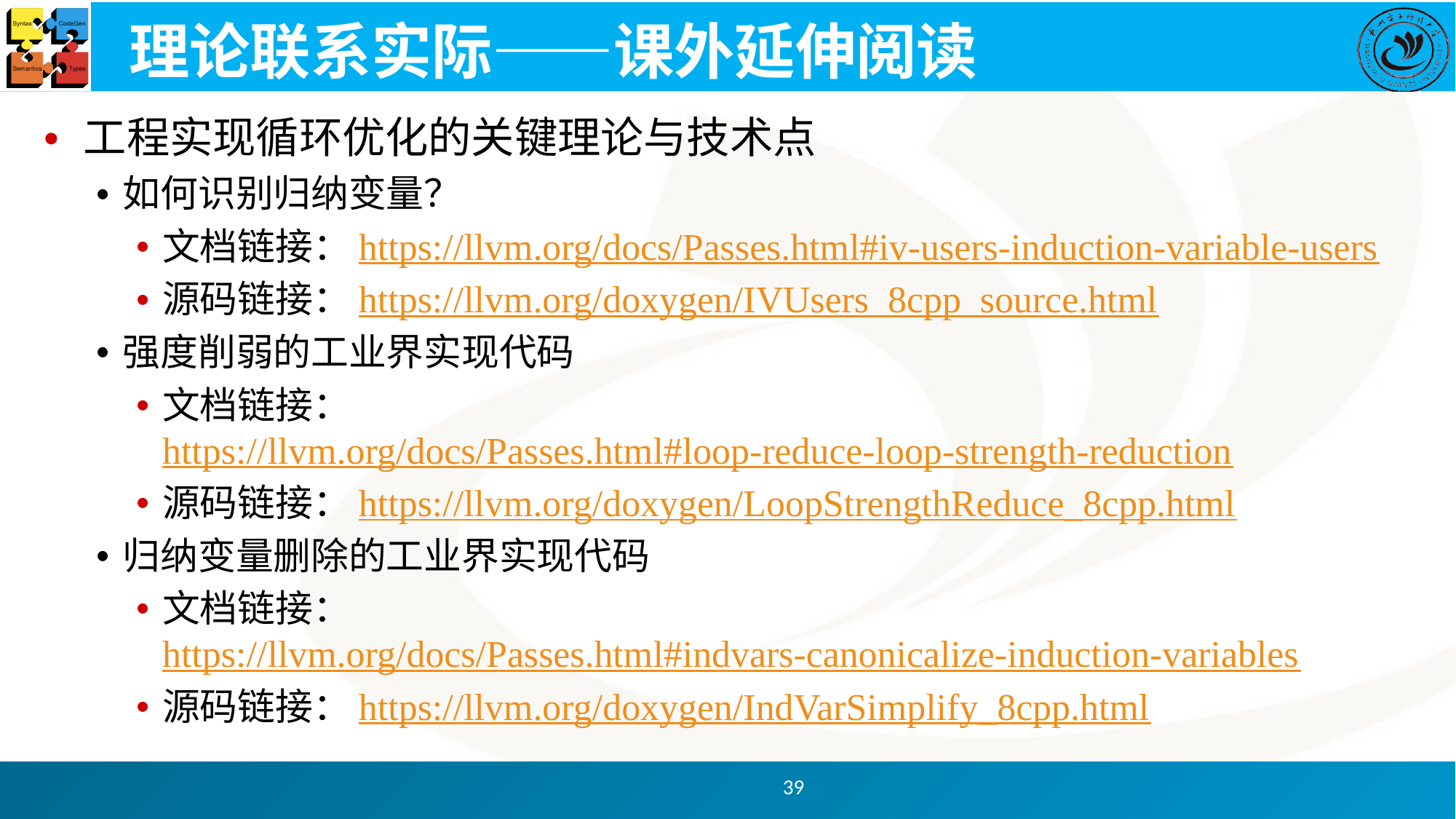

# 理论联系实际——课外延伸阅读
工程实现循环优化的关键理论与技术点
如何识别归纳变量？
文档链接：https://llvm.org/docs/Passes.html#iv-users-induction-variable-users
源码链接：https://llvm.org/doxygen/IVUsers_8cpp_source.html
强度削弱的工业界实现代码
文档链接：https://llvm.org/docs/Passes.html#loop-reduce-loop-strength-reduction
源码链接：https://llvm.org/doxygen/LoopStrengthReduce_8cpp.html
归纳变量删除的工业界实现代码
文档链接：https://llvm.org/docs/Passes.html#indvars-canonicalize-induction-variables
源码链接：https://llvm.org/doxygen/IndVarSimplify_8cpp.html
39